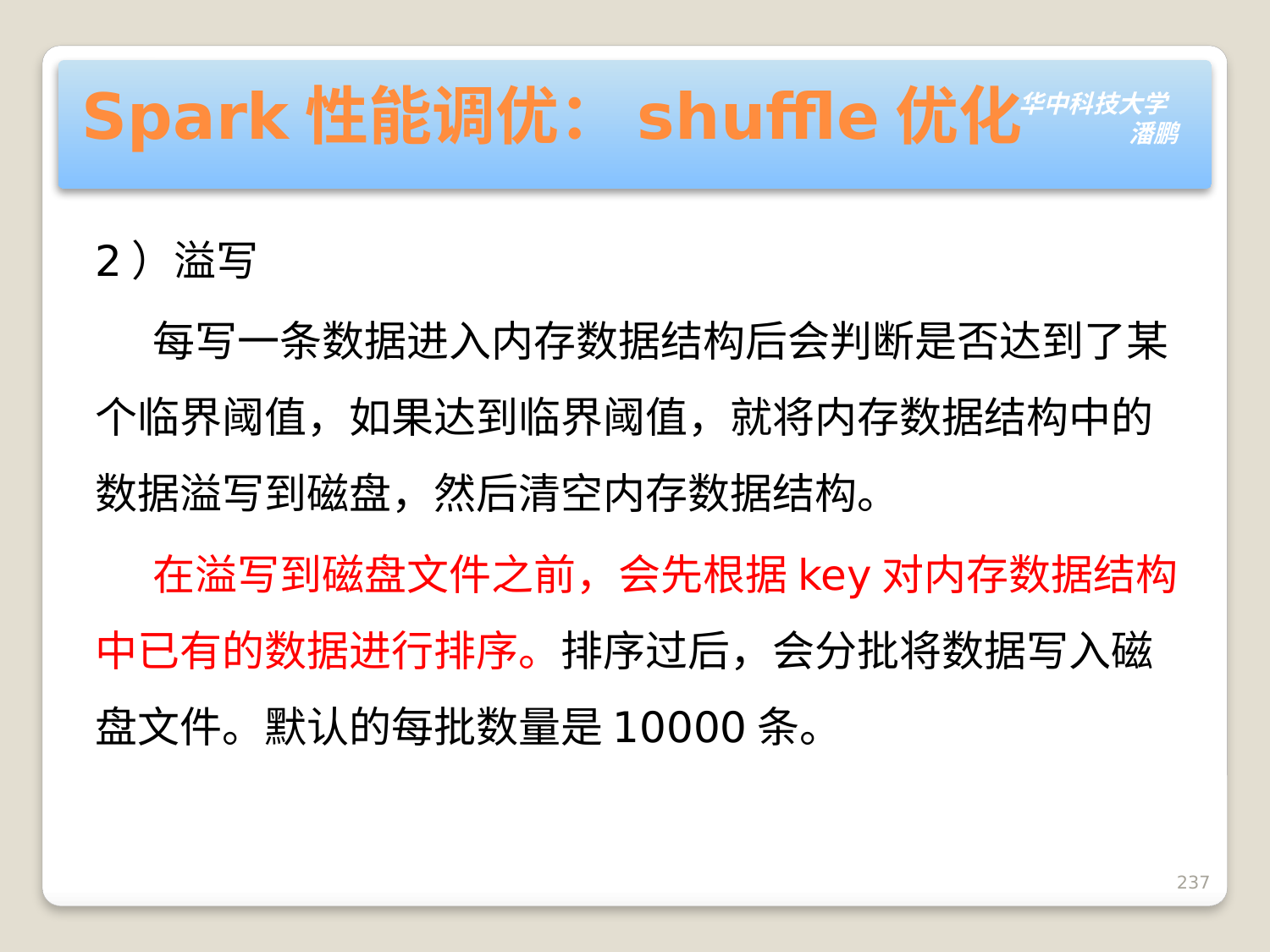

# Spark性能调优：shuffle优化
2）溢写
     每写一条数据进入内存数据结构后会判断是否达到了某个临界阈值，如果达到临界阈值，就将内存数据结构中的数据溢写到磁盘，然后清空内存数据结构。
     在溢写到磁盘文件之前，会先根据key对内存数据结构中已有的数据进行排序。排序过后，会分批将数据写入磁盘文件。默认的每批数量是10000条。
237